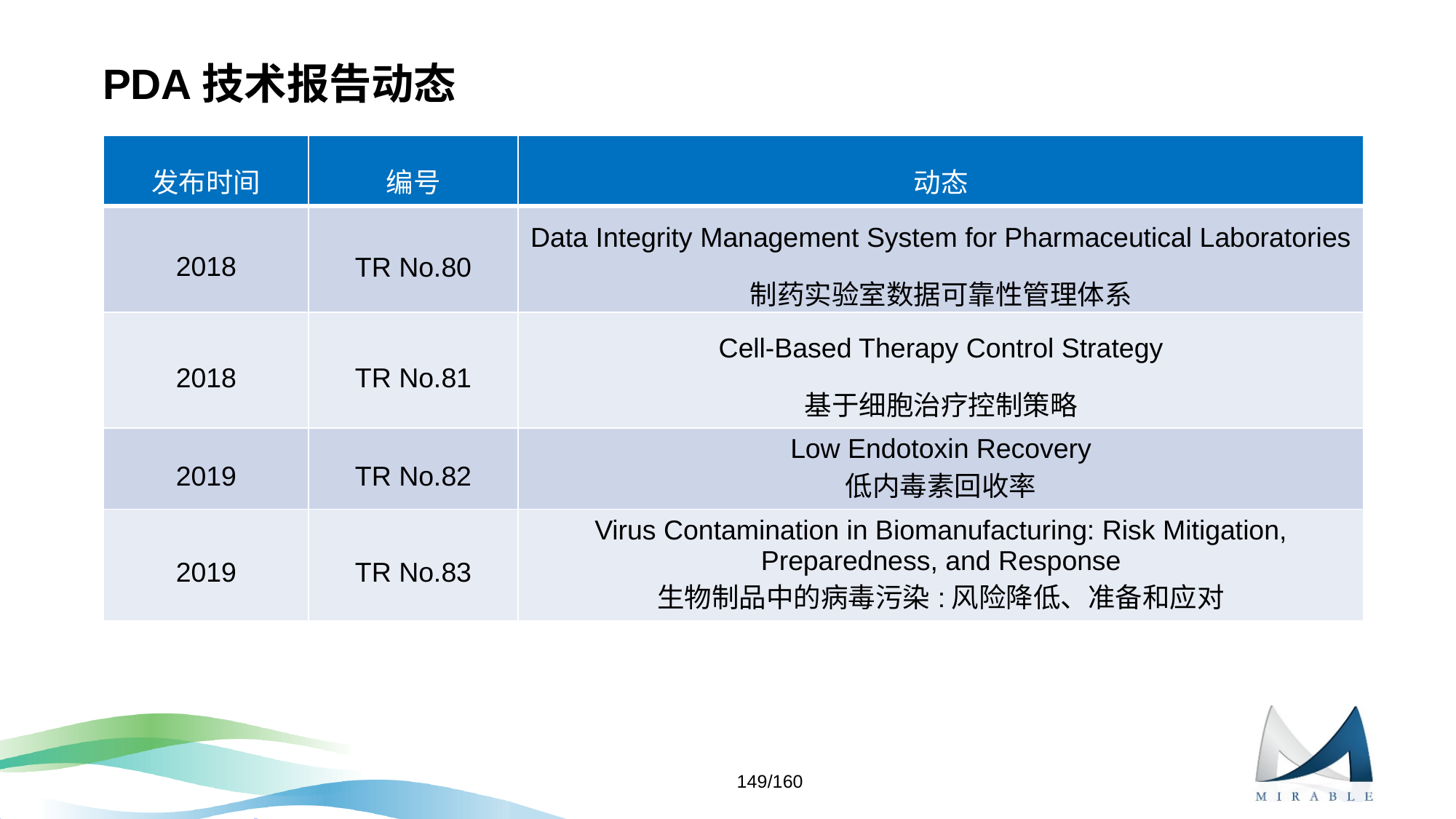

# PDA技术报告动态
| 发布时间 | 编号 | 动态 |
| --- | --- | --- |
| 2018 | TR No.80 | Data Integrity Management System for Pharmaceutical Laboratories 制药实验室数据可靠性管理体系 |
| 2018 | TR No.81 | Cell-Based Therapy Control Strategy 基于细胞治疗控制策略 |
| 2019 | TR No.82 | Low Endotoxin Recovery 低内毒素回收率 |
| 2019 | TR No.83 | Virus Contamination in Biomanufacturing: Risk Mitigation, Preparedness, and Response 生物制品中的病毒污染:风险降低、准备和应对 |
149/160